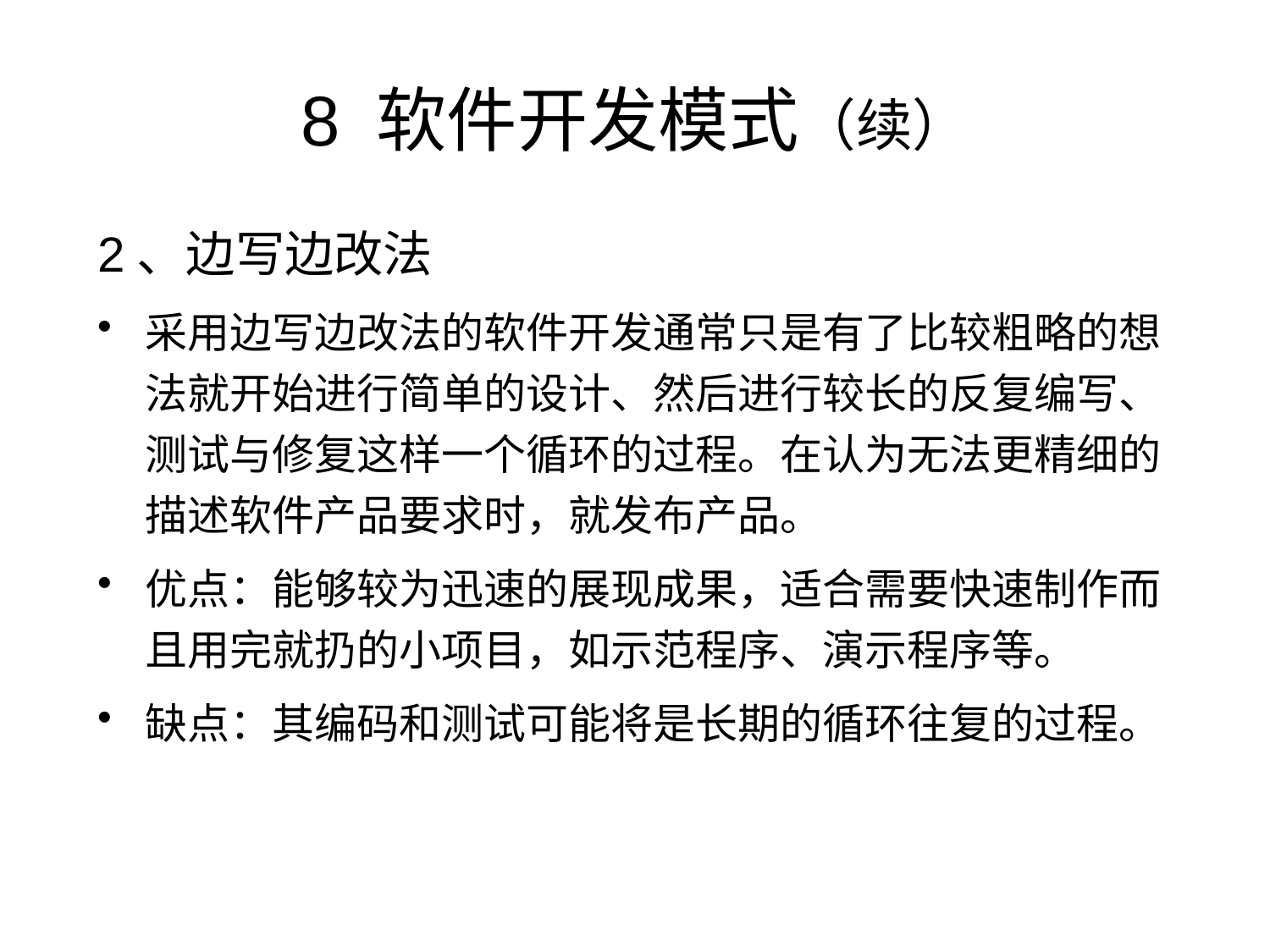

# 8 软件开发模式（续）
2、边写边改法
采用边写边改法的软件开发通常只是有了比较粗略的想法就开始进行简单的设计、然后进行较长的反复编写、测试与修复这样一个循环的过程。在认为无法更精细的描述软件产品要求时，就发布产品。
优点：能够较为迅速的展现成果，适合需要快速制作而且用完就扔的小项目，如示范程序、演示程序等。
缺点：其编码和测试可能将是长期的循环往复的过程。